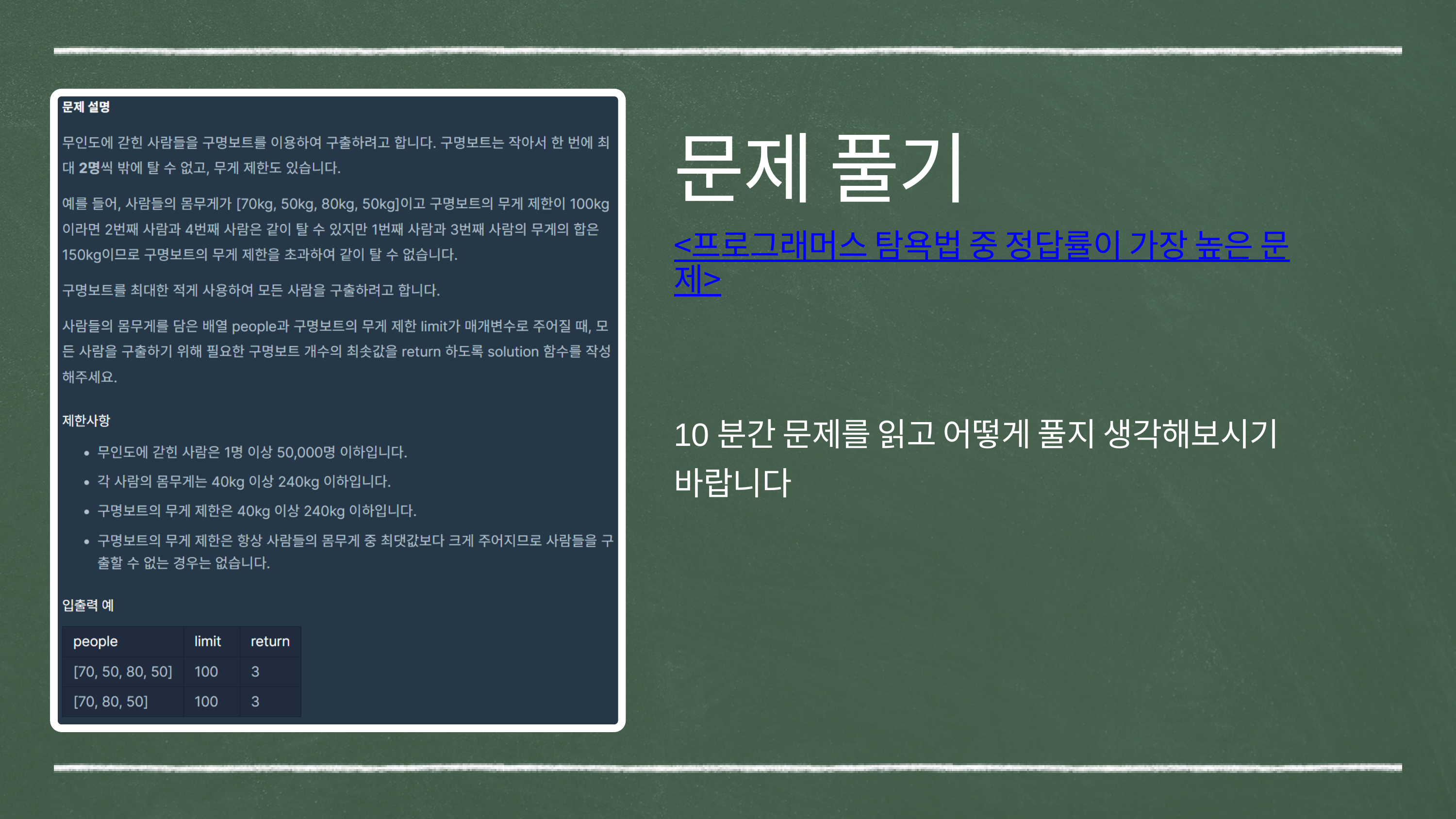

문제 풀기
<프로그래머스 탐욕법 중 정답률이 가장 높은 문제>

10분간 문제를 읽고 어떻게 풀지 생각해보시기 바랍니다